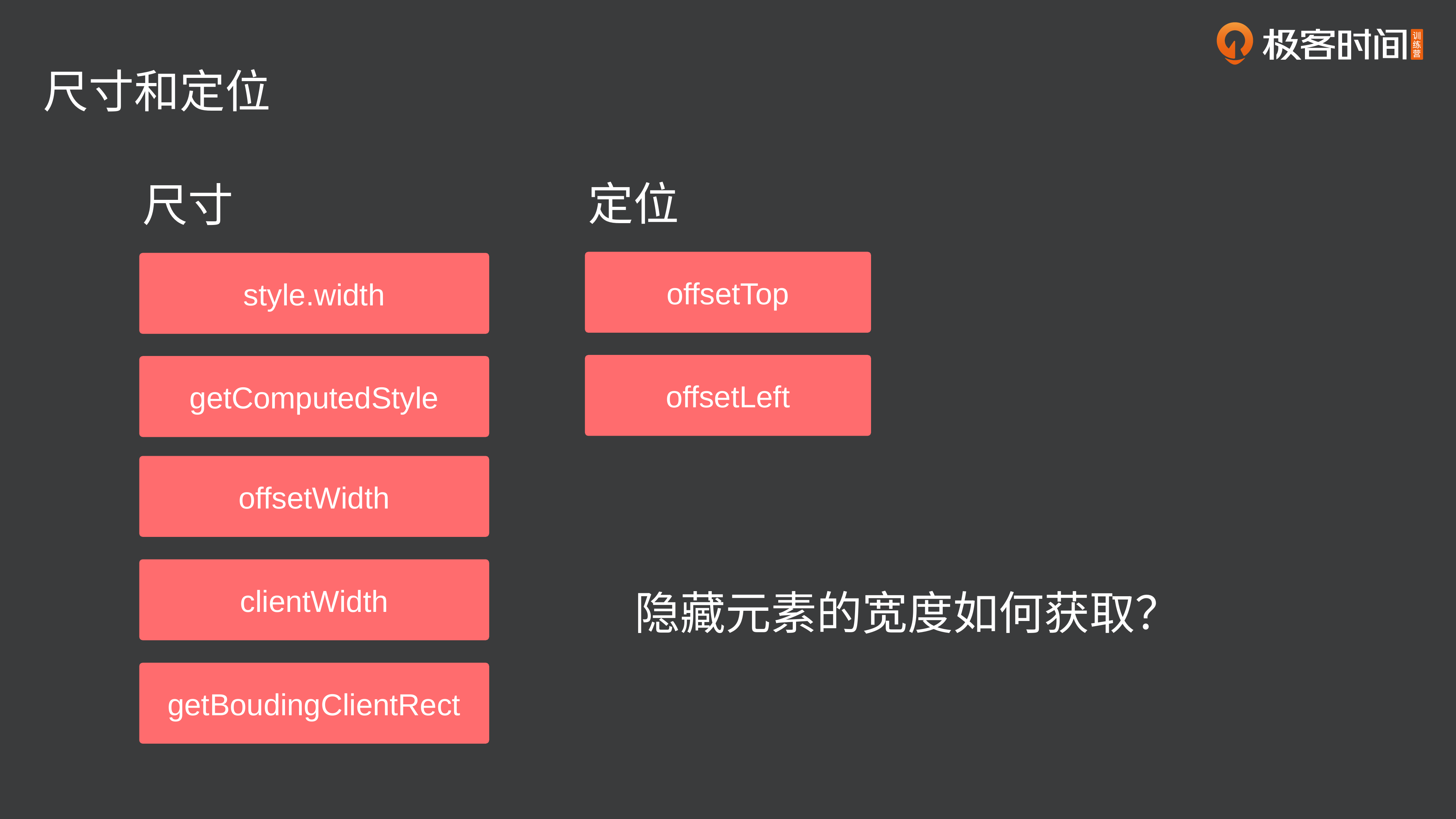

尺寸和定位
定位
尺寸
offsetTop
style.width
offsetLeft
getComputedStyle
offsetWidth
clientWidth
隐藏元素的宽度如何获取？
getBoudingClientRect